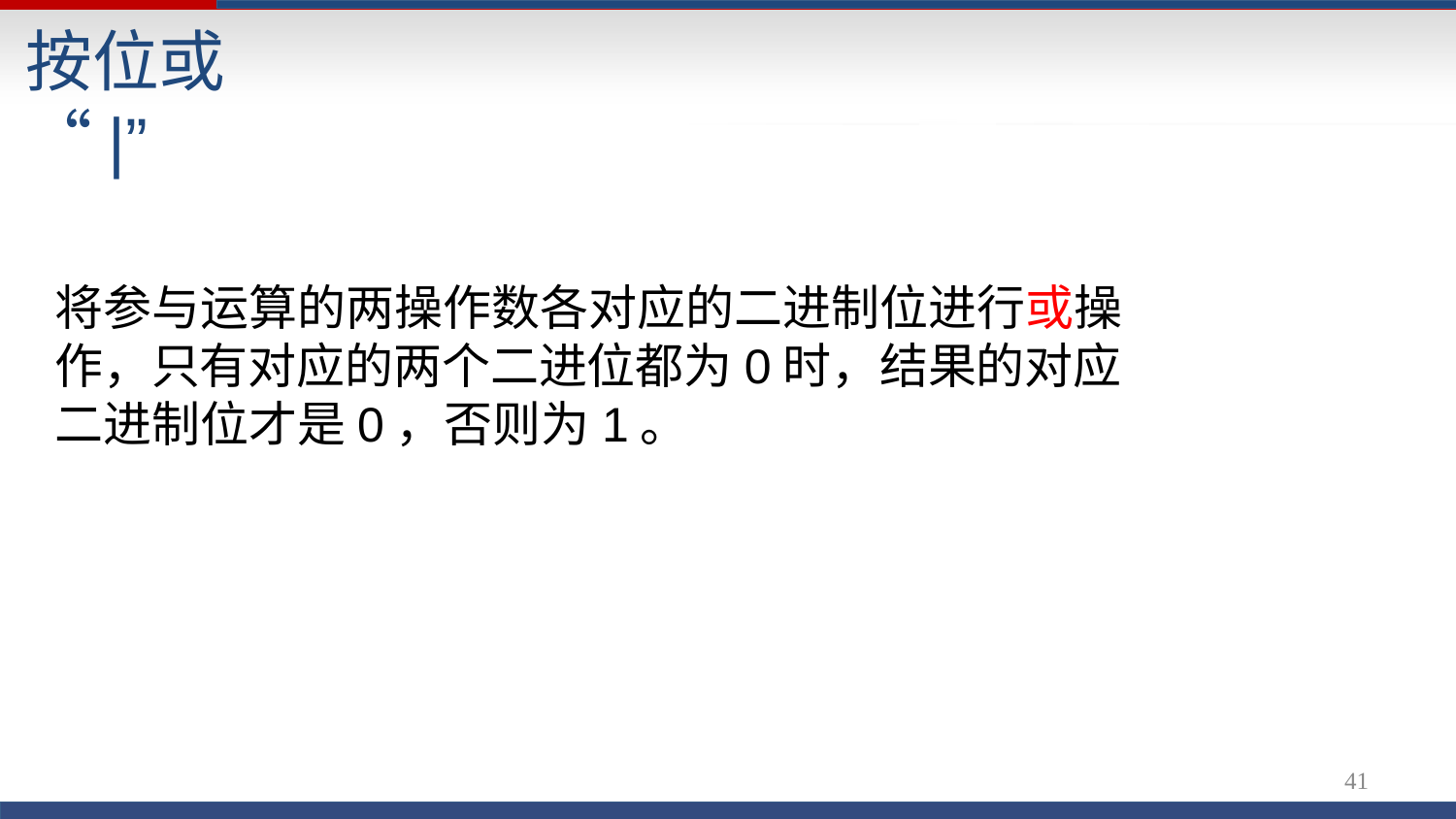

按位或 “|”
将参与运算的两操作数各对应的二进制位进行或操 作，只有对应的两个二进位都为0时，结果的对应 二进制位才是0，否则为1。
41